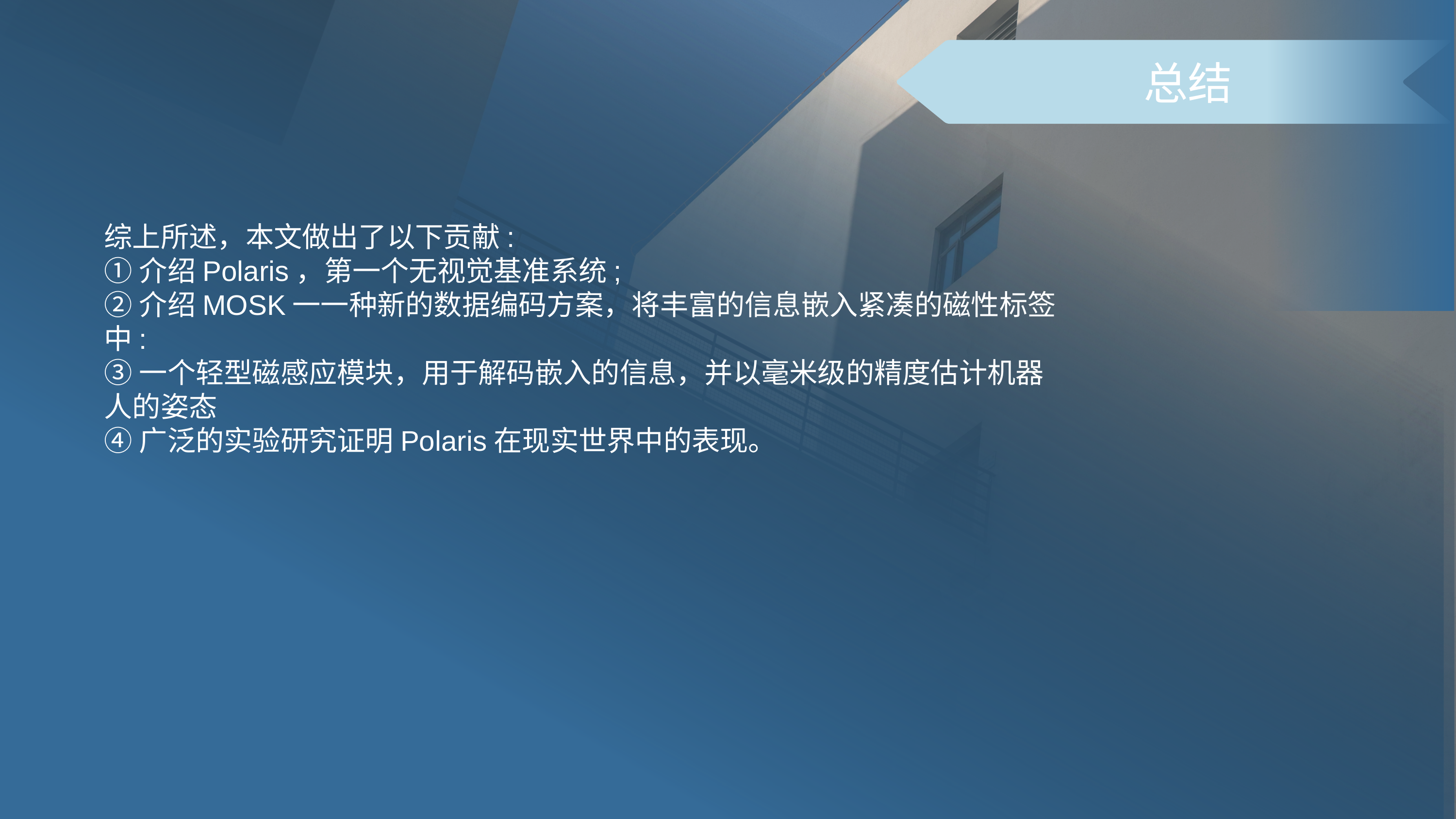

总结
综上所述，本文做出了以下贡献:
①介绍Polaris，第一个无视觉基准系统;
②介绍MOSK一一种新的数据编码方案，将丰富的信息嵌入紧凑的磁性标签中:
③一个轻型磁感应模块，用于解码嵌入的信息，并以毫米级的精度估计机器人的姿态
④广泛的实验研究证明Polaris在现实世界中的表现。